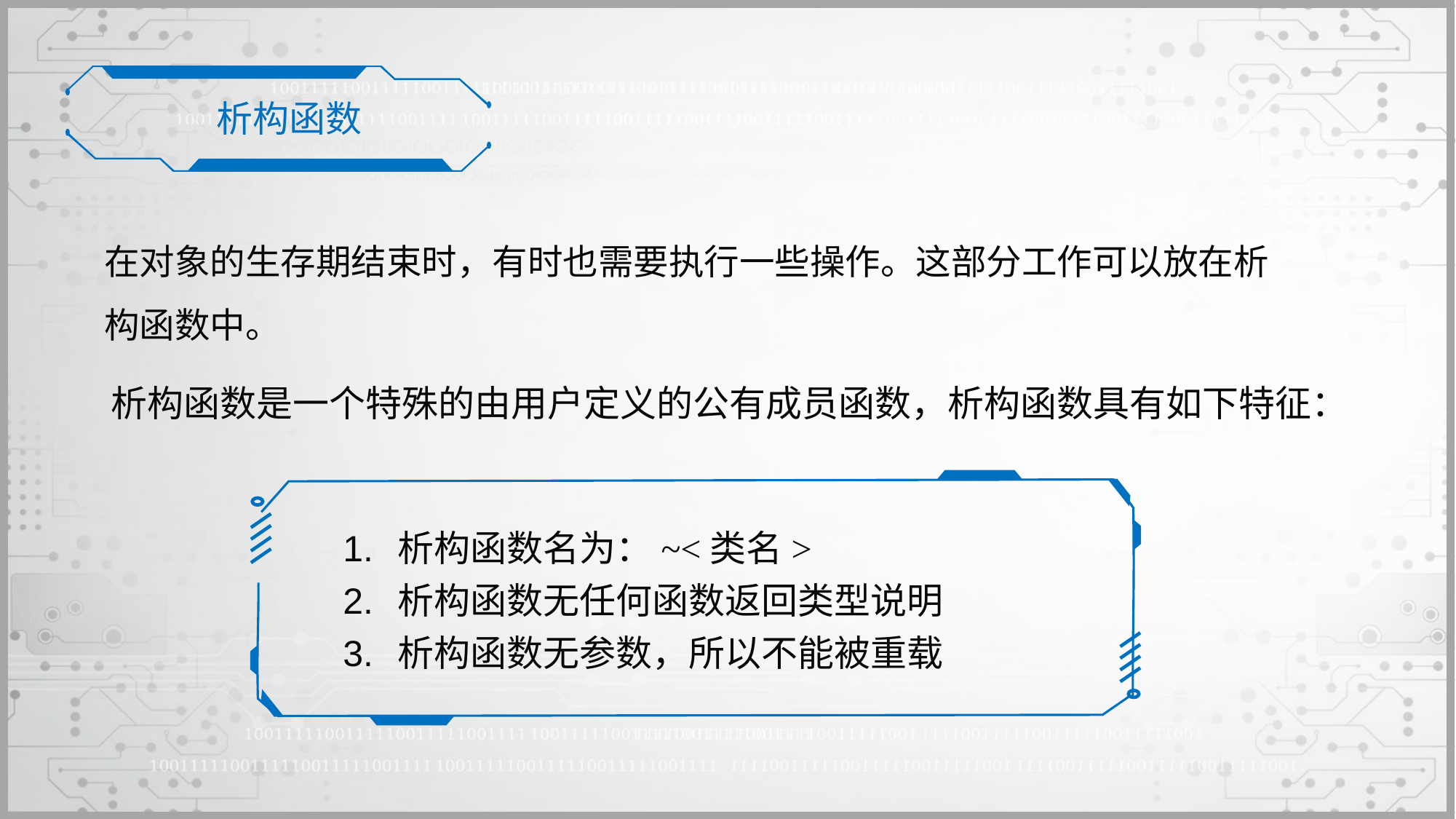

析构函数
在对象的生存期结束时，有时也需要执行一些操作。这部分工作可以放在析构函数中。
析构函数是一个特殊的由用户定义的公有成员函数，析构函数具有如下特征：

析构函数名为：~<类名>
析构函数无任何函数返回类型说明
析构函数无参数，所以不能被重载